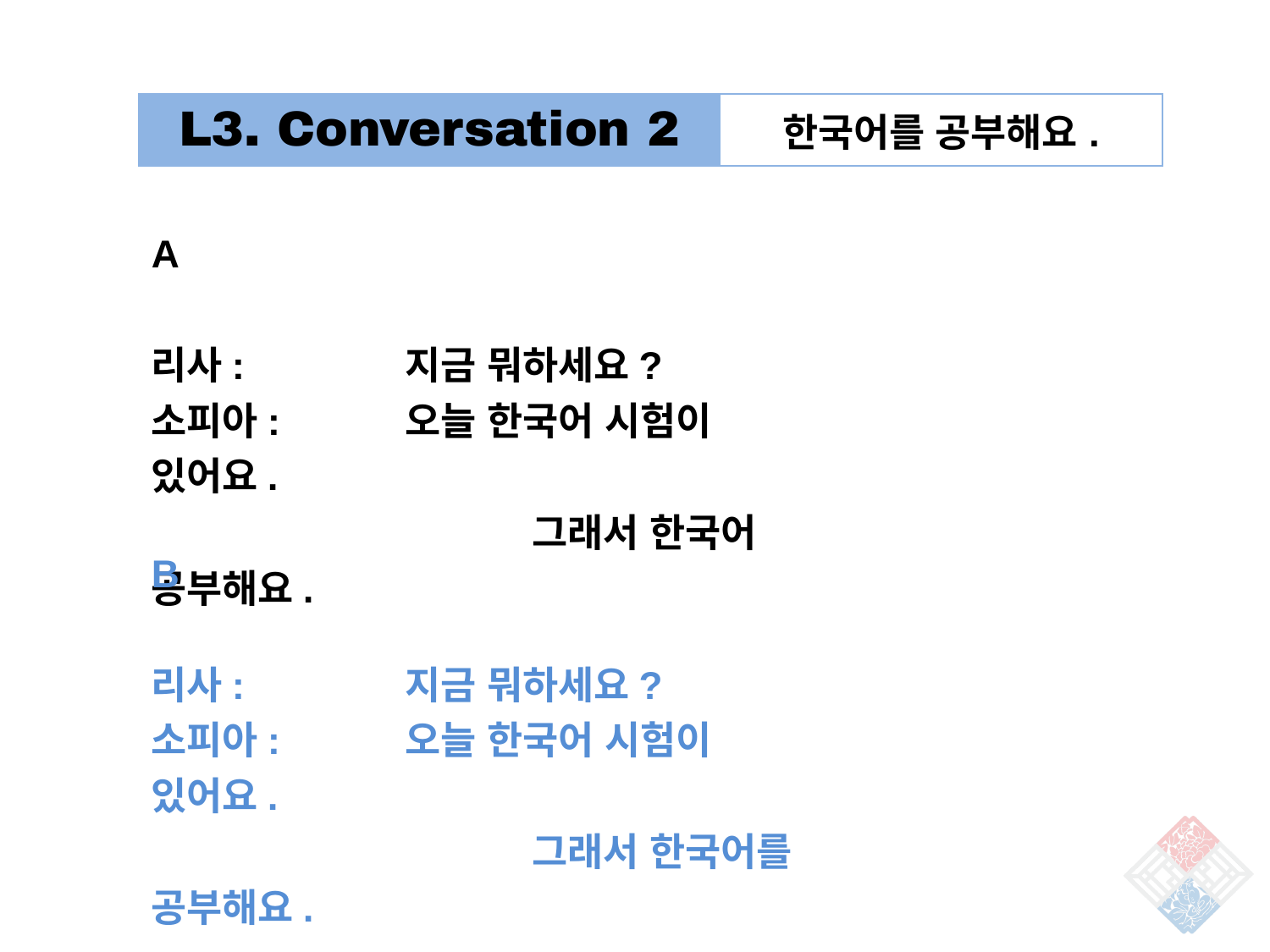

| L3. Conversation 2 | 한국어를 공부해요. |
| --- | --- |
A

리사: 		지금 뭐하세요?
소피아: 	오늘 한국어 시험이 있어요.
			그래서 한국어 공부해요.
B

리사: 		지금 뭐하세요?
소피아: 	오늘 한국어 시험이 있어요.
			그래서 한국어를 공부해요.